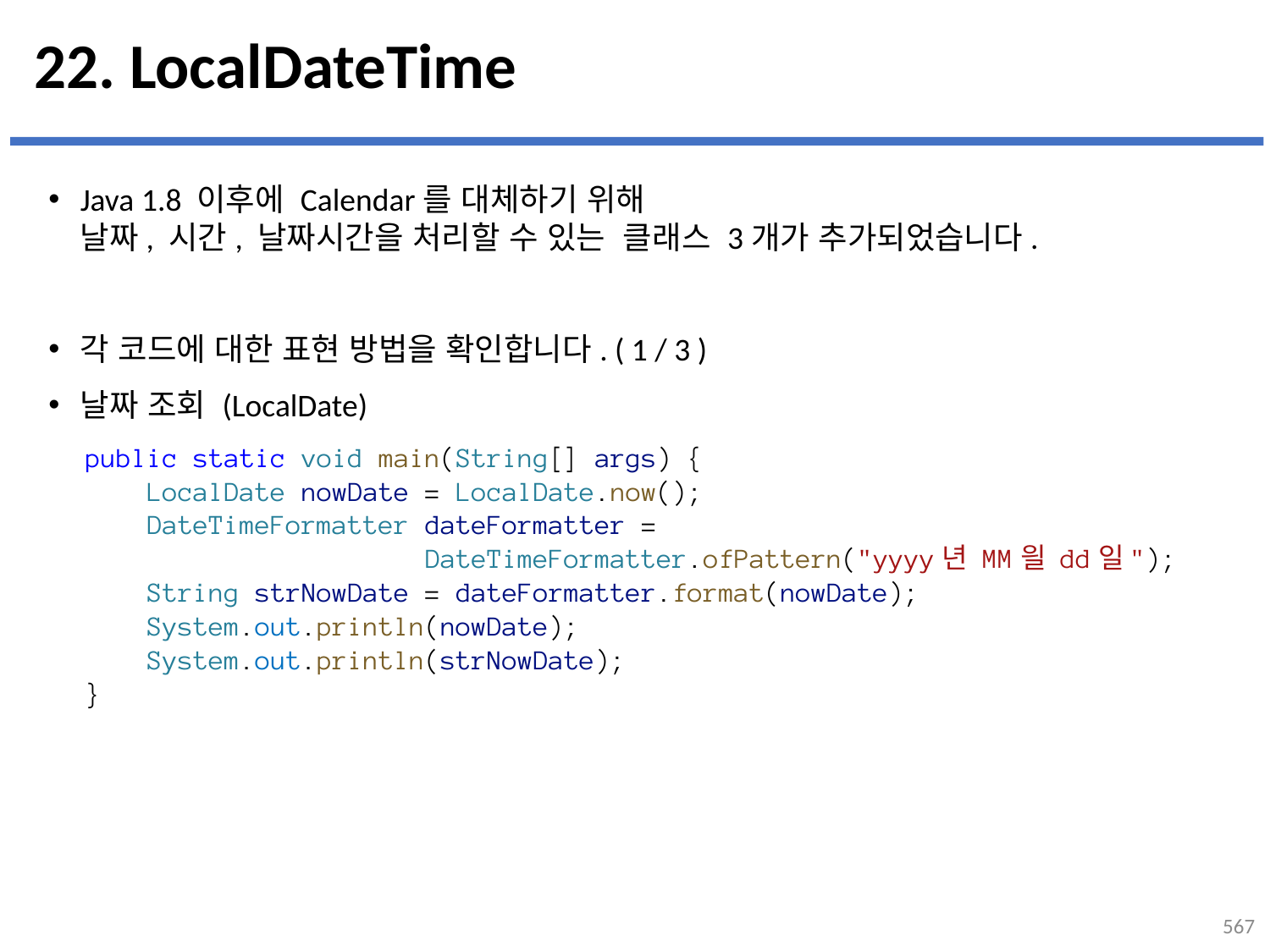

# 22. LocalDateTime
Java 1.8 이후에 Calendar를 대체하기 위해
날짜, 시간, 날짜시간을 처리할 수 있는  클래스 3개가 추가되었습니다.

각 코드에 대한 표현 방법을 확인합니다. ( 1 / 3 )
날짜 조회 (LocalDate)
public static void main(String[] args) {
    LocalDate nowDate = LocalDate.now();
    DateTimeFormatter dateFormatter =
                      DateTimeFormatter.ofPattern("yyyy년 MM읠 dd일");
    String strNowDate = dateFormatter.format(nowDate);
    System.out.println(nowDate);
    System.out.println(strNowDate);
}
567